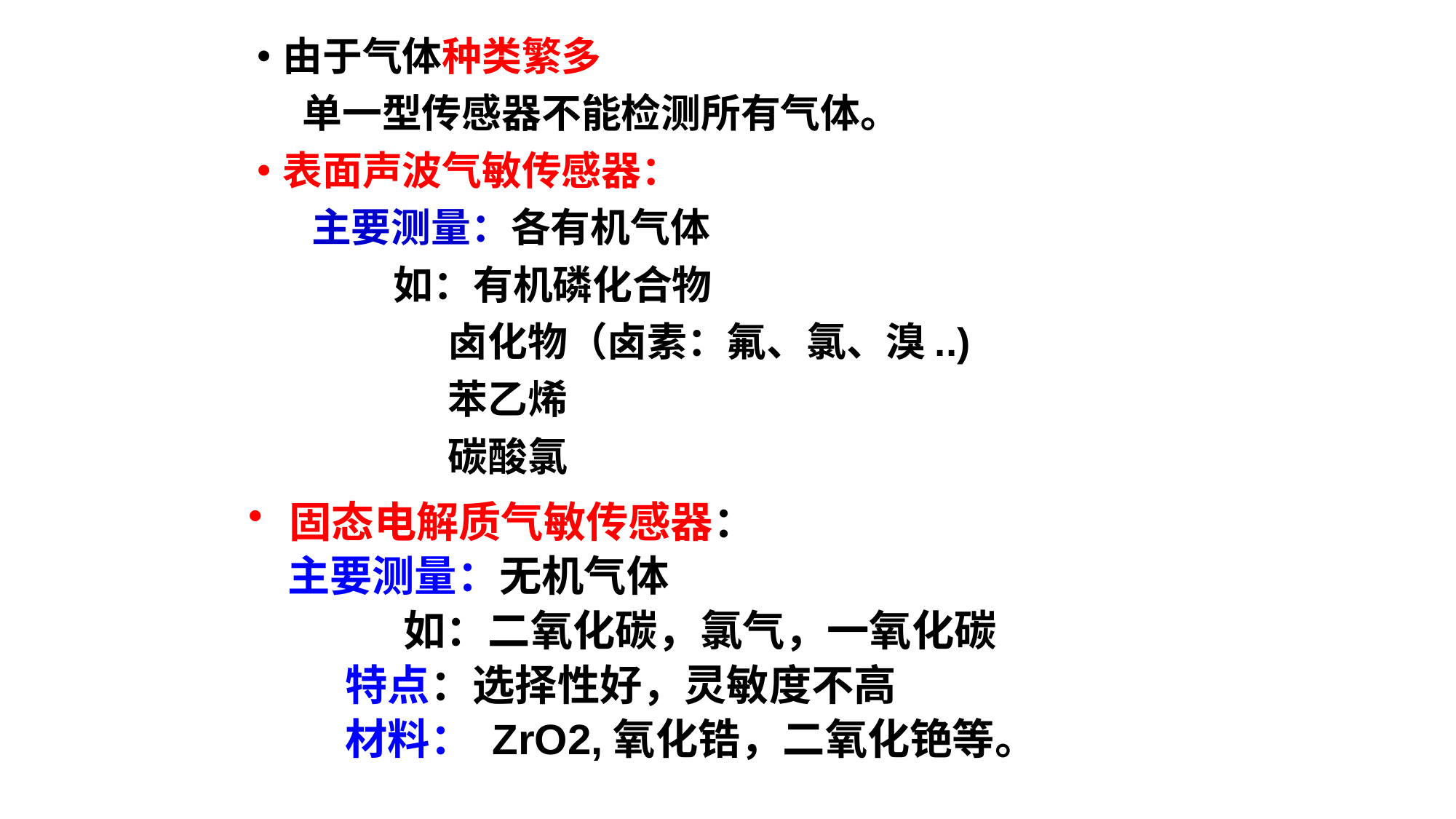

由于气体种类繁多
    单一型传感器不能检测所有气体。
表面声波气敏传感器：
     主要测量：各有机气体
              如：有机磷化合物
                    卤化物（卤素：氟、氯、溴..)
                    苯乙烯
                    碳酸氯
固态电解质气敏传感器：
   主要测量：无机气体
               如：二氧化碳，氯气，一氧化碳
         特点：选择性好，灵敏度不高
         材料： ZrO2,氧化锆，二氧化铯等。